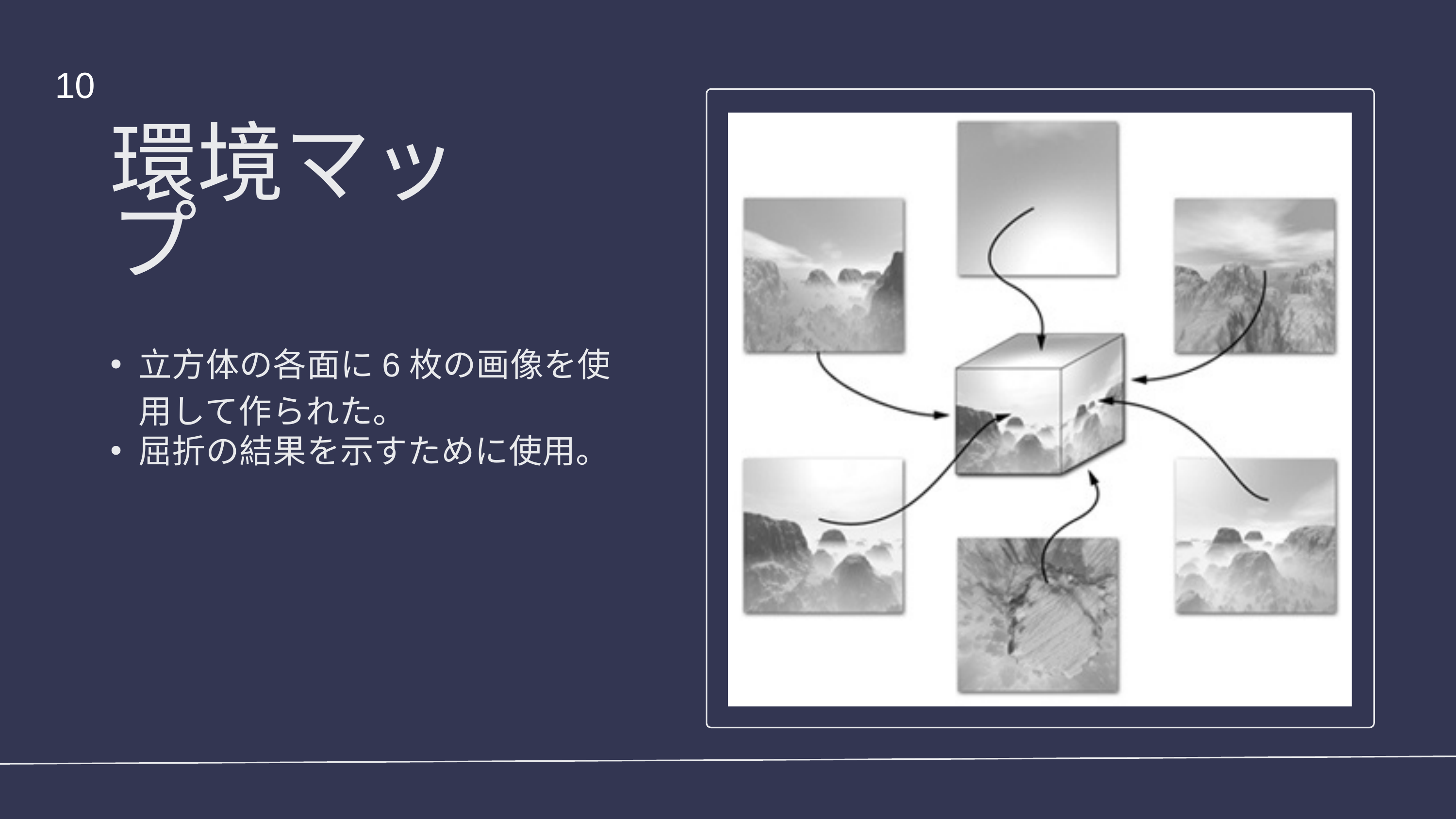

10

環境マップ
立方体の各面に6枚の画像を使用して作られた。
屈折の結果を示すために使用。